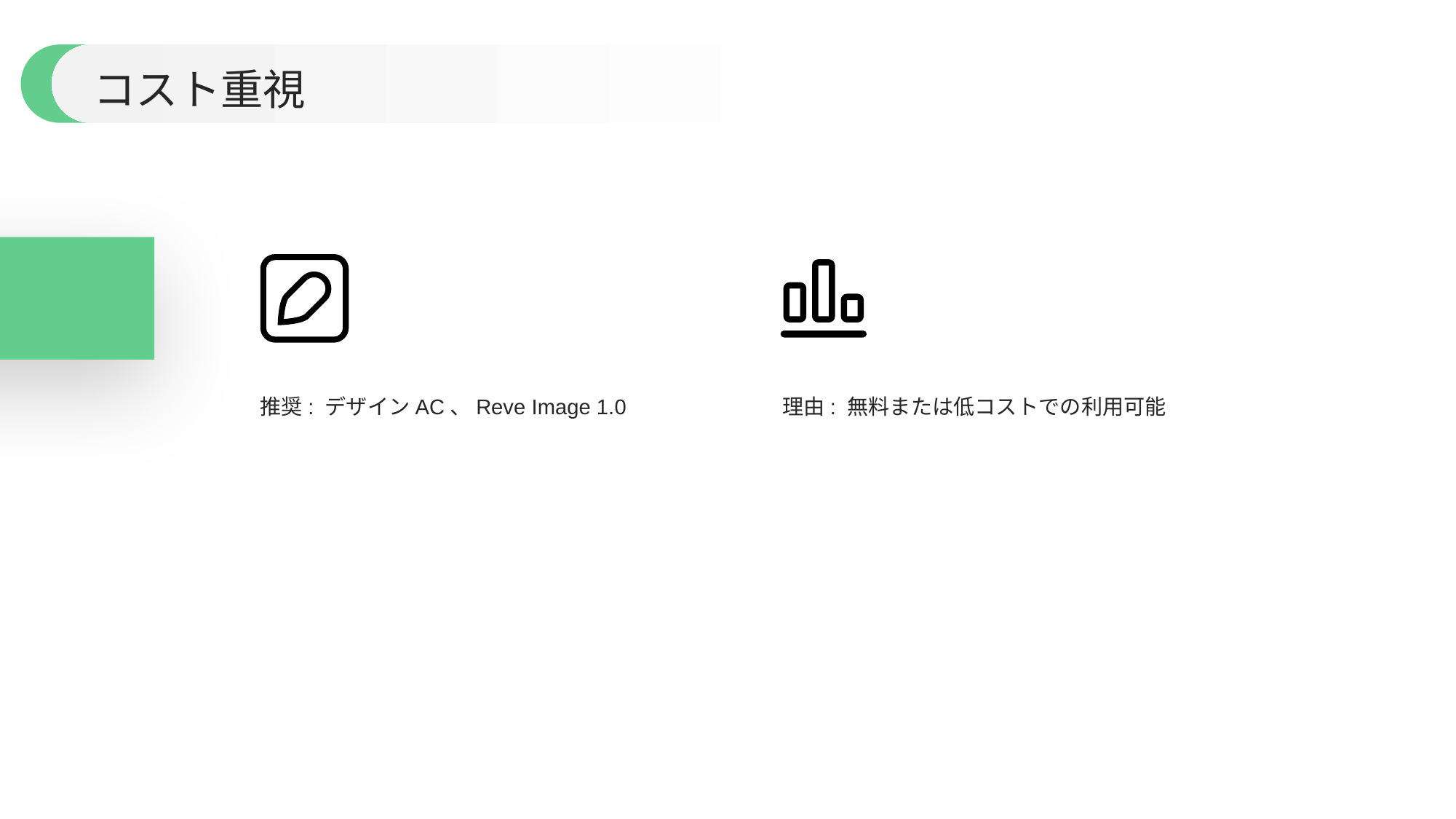

コスト重視

理由: 無料または低コストでの利用可能
推奨: デザインAC、Reve Image 1.0